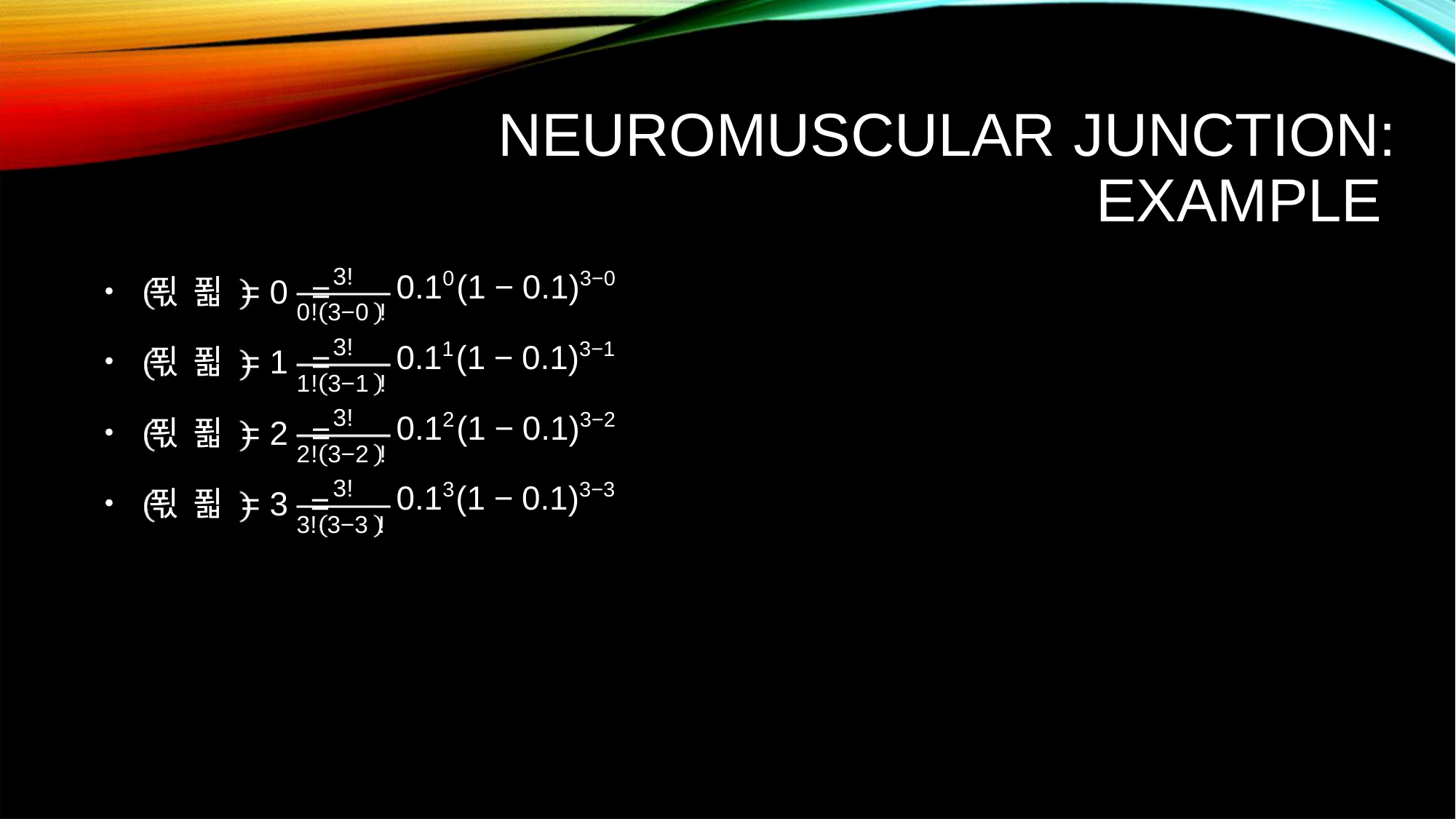

NEUROMUSCULAR JUNCTION:
EXAMPLE
3!
0! 3−0 !
3!
0.10(1 − 0.1)3−0
• 푃 푋 = 0 =
• 푃 푋 = 1 =
• 푃 푋 = 2 =
• 푃 푋 = 3 =
0.11(1 − 0.1)3−1
0.12(1 − 0.1)3−2
0.13(1 − 0.1)3−3
1! 3−1 !
3!
2! 3−2 !
3!
3! 3−3 !